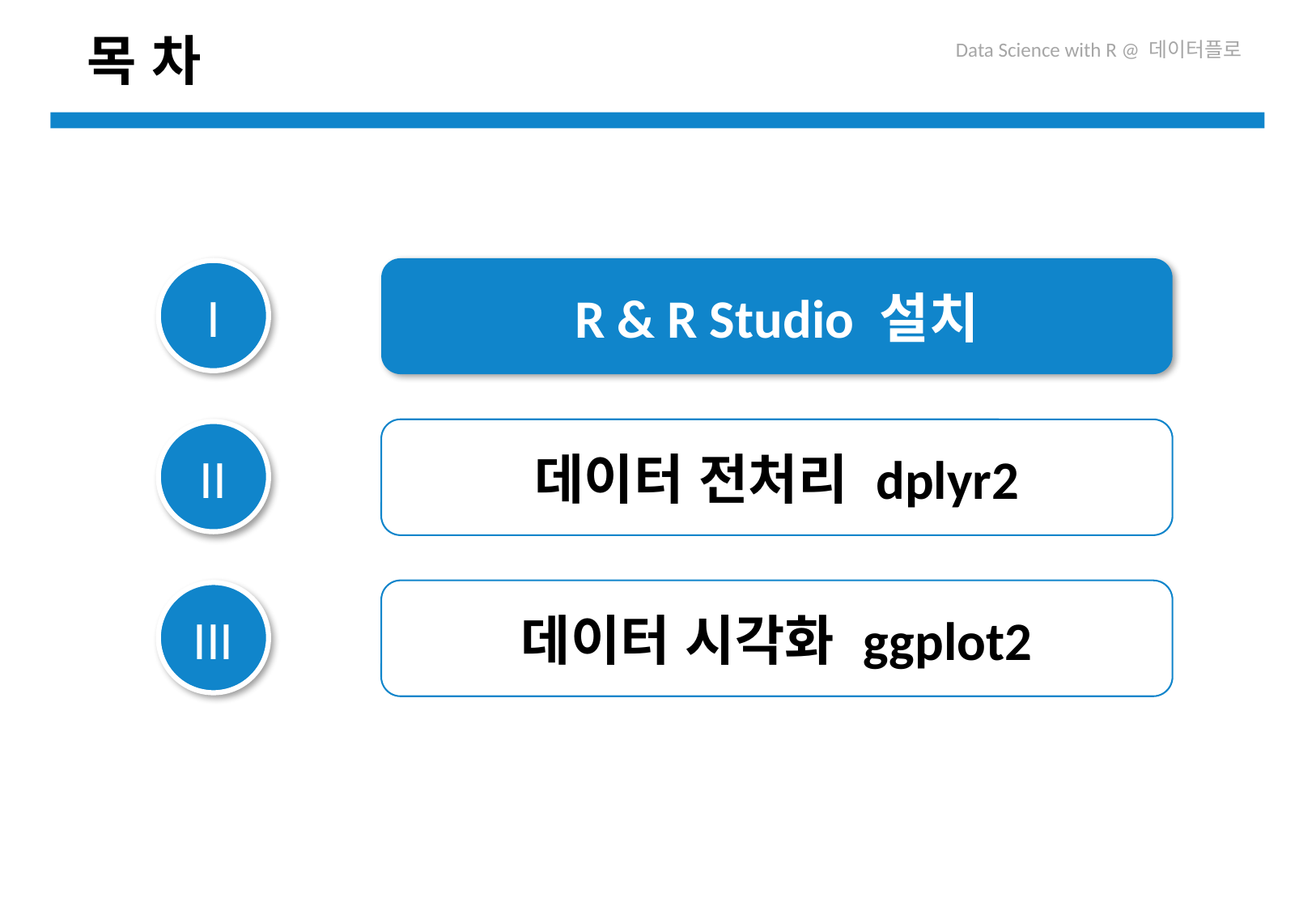

# 목 차

R & R Studio 설치
I
데이터 전처리 dplyr2
II
데이터 시각화 ggplot2
III